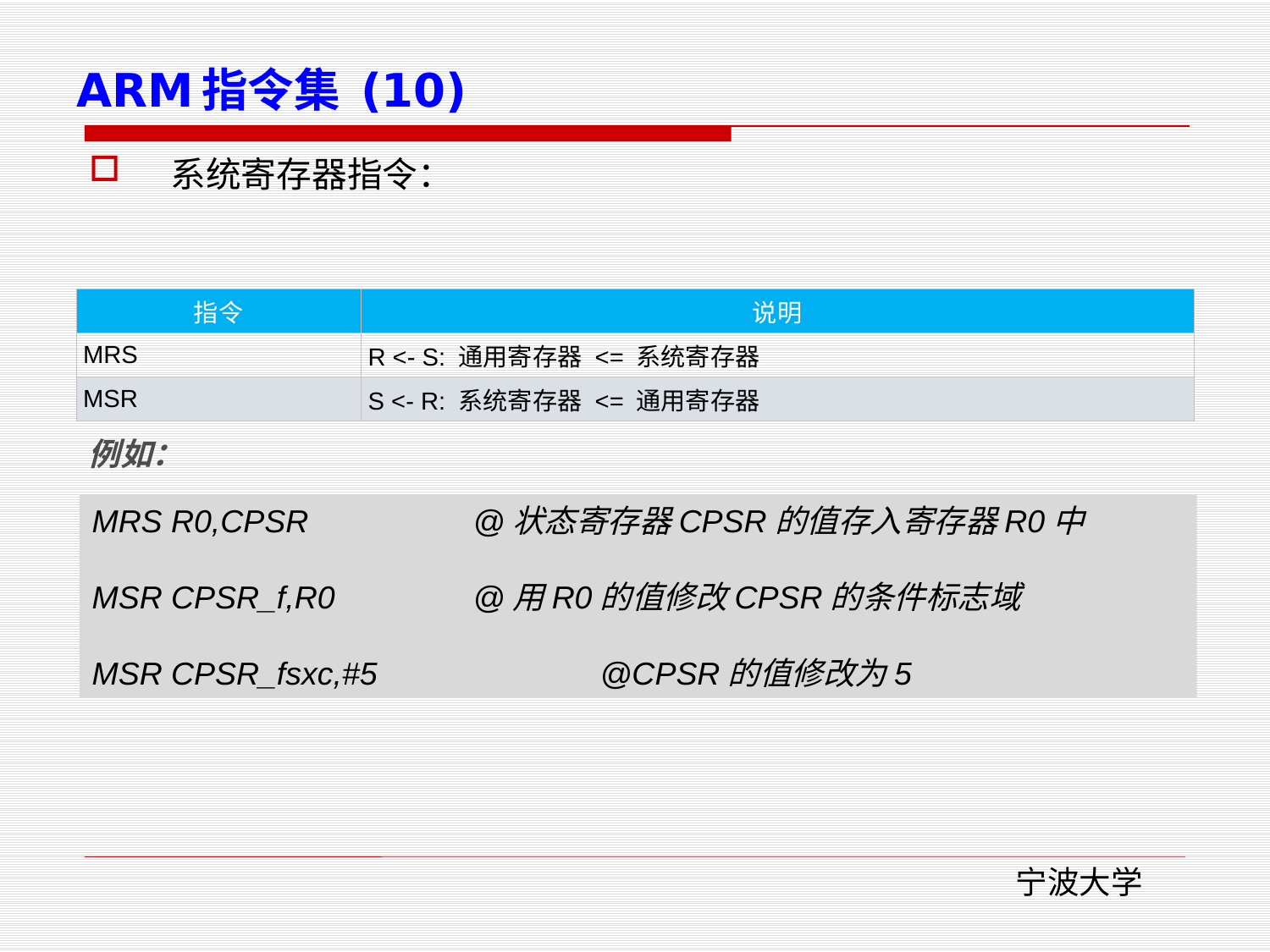

# ARM指令集 (10)
 系统寄存器指令：
| 指令 | 说明 |
| --- | --- |
| MRS | R <- S: 通用寄存器 <= 系统寄存器 |
| MSR | S <- R: 系统寄存器 <= 通用寄存器 |
例如：
MRS R0,CPSR		@状态寄存器CPSR的值存入寄存器R0中

MSR CPSR_f,R0		@用R0的值修改CPSR的条件标志域

MSR CPSR_fsxc,#5		@CPSR的值修改为5